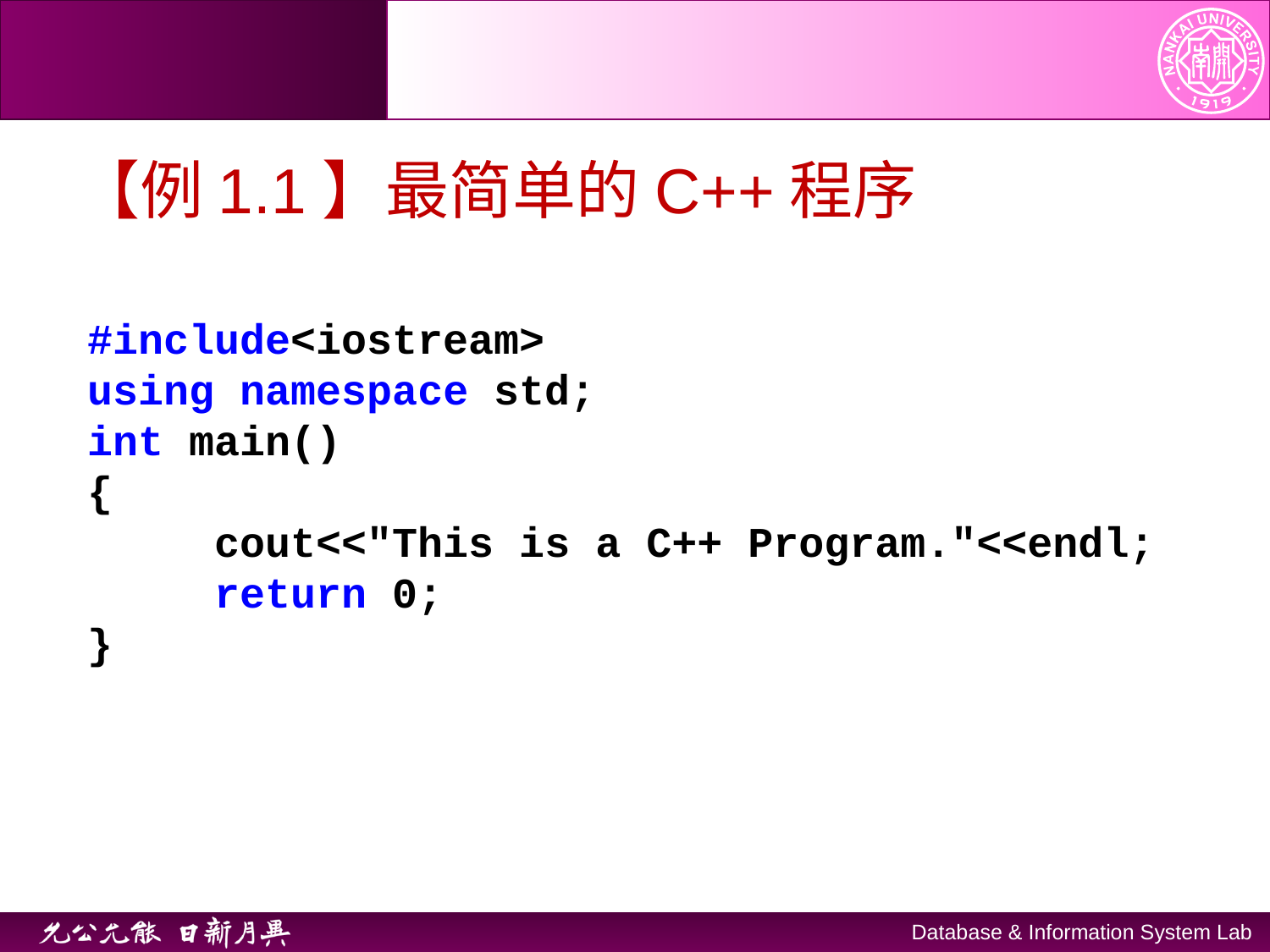

# 【例1.1】最简单的C++程序
#include<iostream>
using namespace std;
int main()
{
	cout<<"This is a C++ Program."<<endl;
	return 0;
}